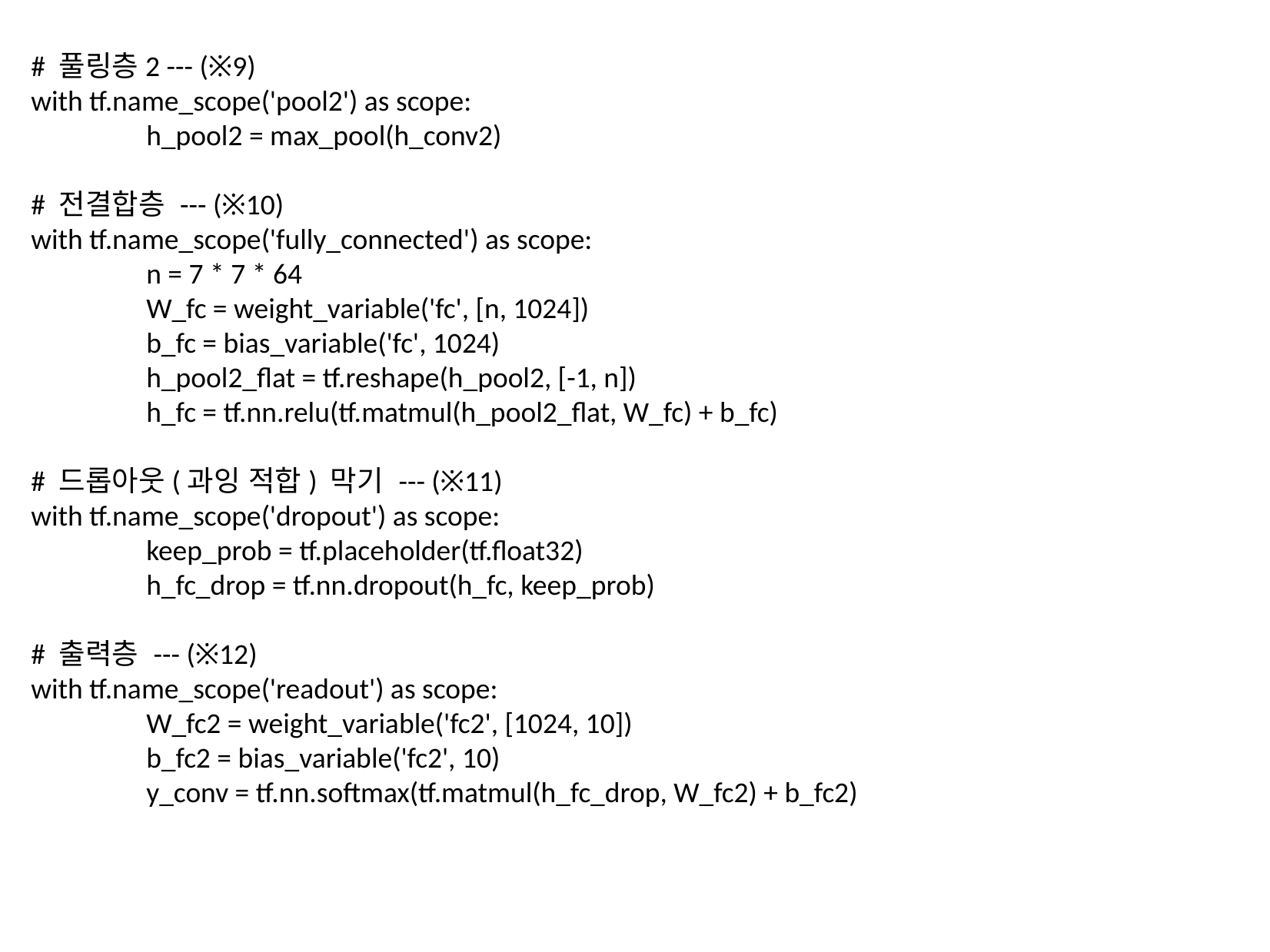

# 풀링층2 --- (※9)
with tf.name_scope('pool2') as scope:
	h_pool2 = max_pool(h_conv2)

# 전결합층 --- (※10)
with tf.name_scope('fully_connected') as scope:
	n = 7 * 7 * 64
	W_fc = weight_variable('fc', [n, 1024])
	b_fc = bias_variable('fc', 1024)
	h_pool2_flat = tf.reshape(h_pool2, [-1, n])
	h_fc = tf.nn.relu(tf.matmul(h_pool2_flat, W_fc) + b_fc)

# 드롭아웃(과잉 적합) 막기 --- (※11)
with tf.name_scope('dropout') as scope:
	keep_prob = tf.placeholder(tf.float32)
	h_fc_drop = tf.nn.dropout(h_fc, keep_prob)

# 출력층 --- (※12)
with tf.name_scope('readout') as scope:
	W_fc2 = weight_variable('fc2', [1024, 10])
	b_fc2 = bias_variable('fc2', 10)
	y_conv = tf.nn.softmax(tf.matmul(h_fc_drop, W_fc2) + b_fc2)